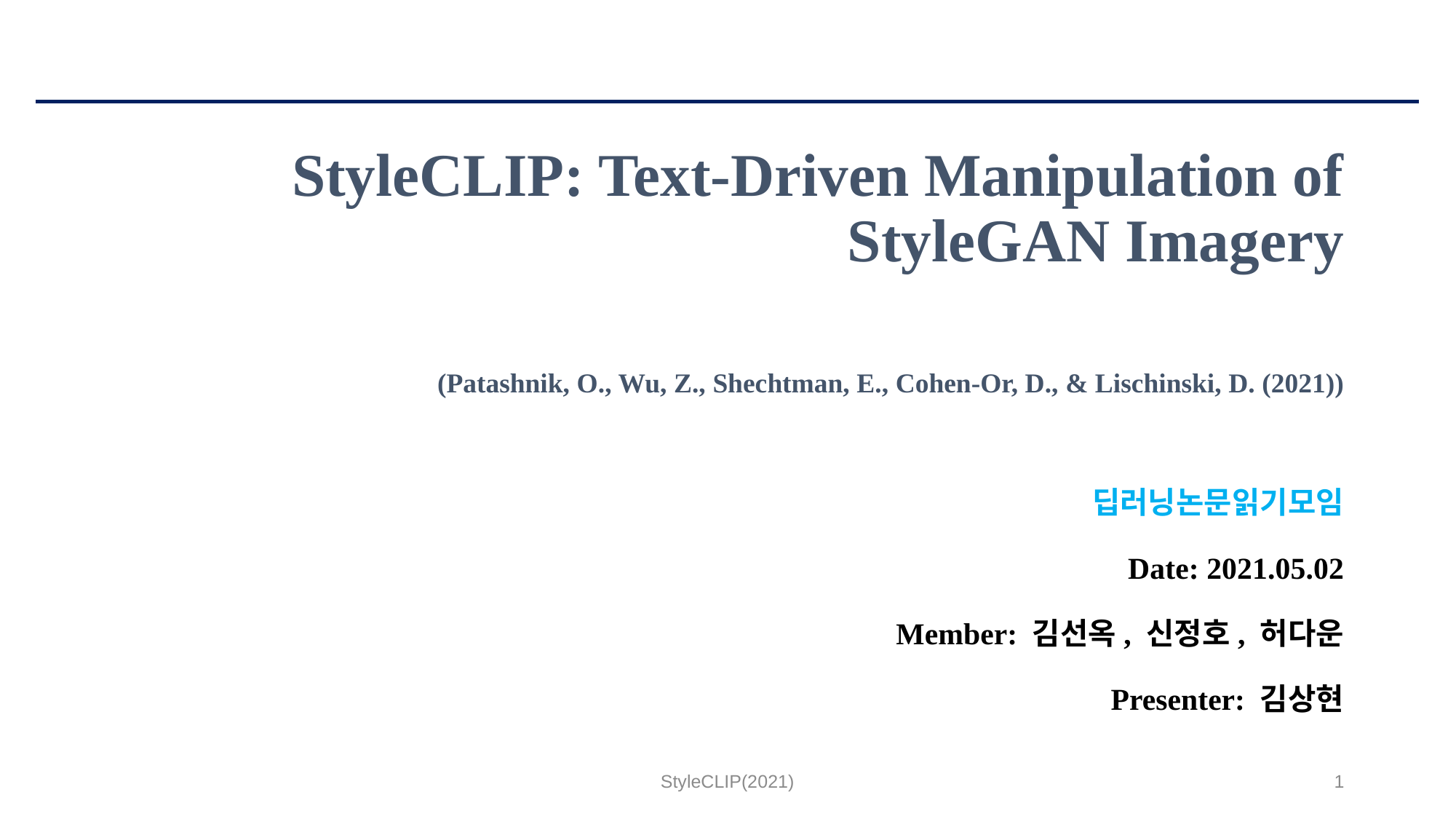

# StyleCLIP: Text-Driven Manipulation of StyleGAN Imagery (Patashnik, O., Wu, Z., Shechtman, E., Cohen-Or, D., & Lischinski, D. (2021)) 딥러닝논문읽기모임 Date: 2021.05.02 Member: 김선옥, 신정호, 허다운 Presenter: 김상현
StyleCLIP(2021)
1